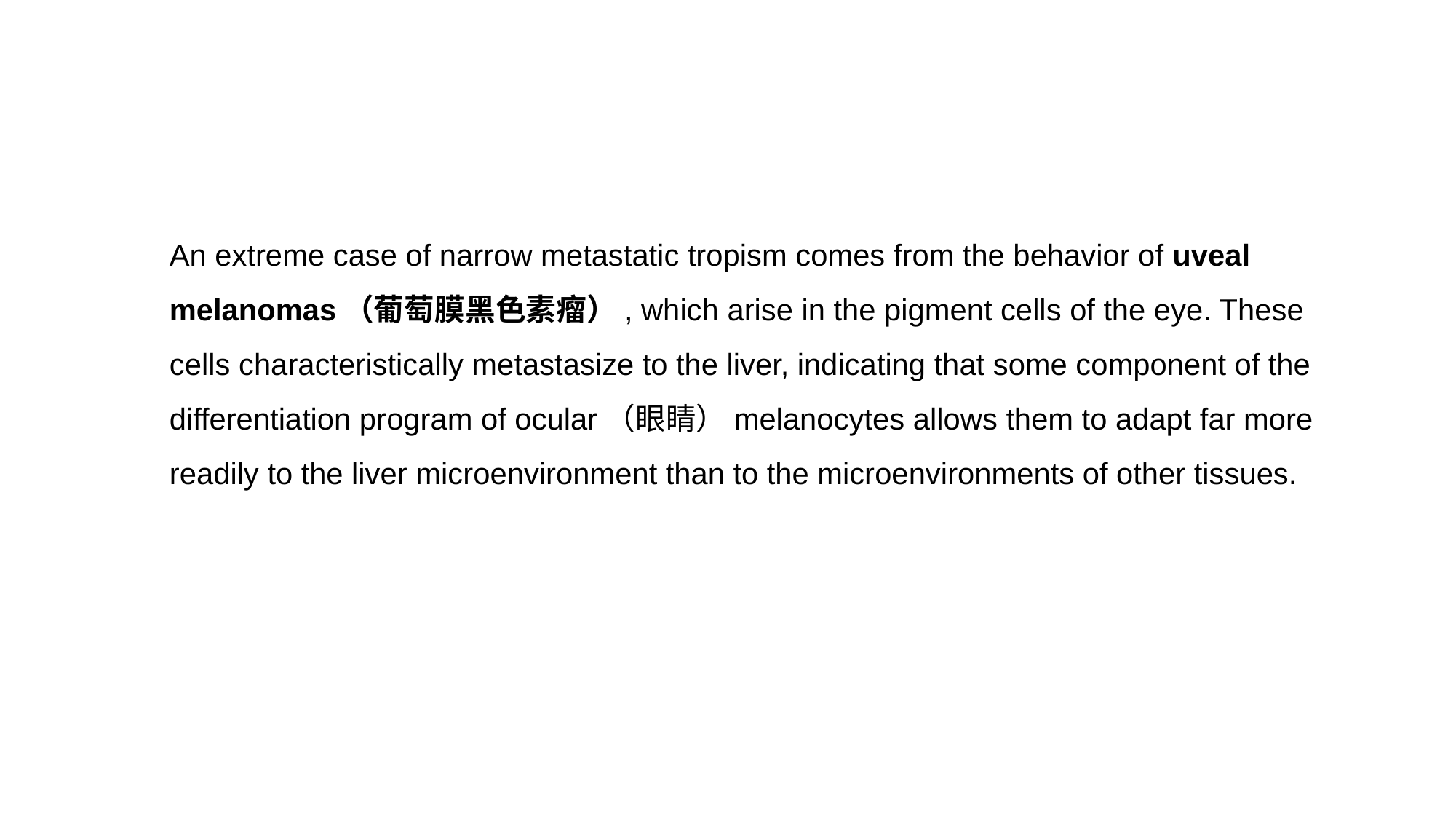

An extreme case of narrow metastatic tropism comes from the behavior of uveal melanomas（葡萄膜黑色素瘤）, which arise in the pigment cells of the eye. These cells characteristically metastasize to the liver, indicating that some component of the differentiation program of ocular（眼睛）melanocytes allows them to adapt far more readily to the liver microenvironment than to the microenvironments of other tissues.